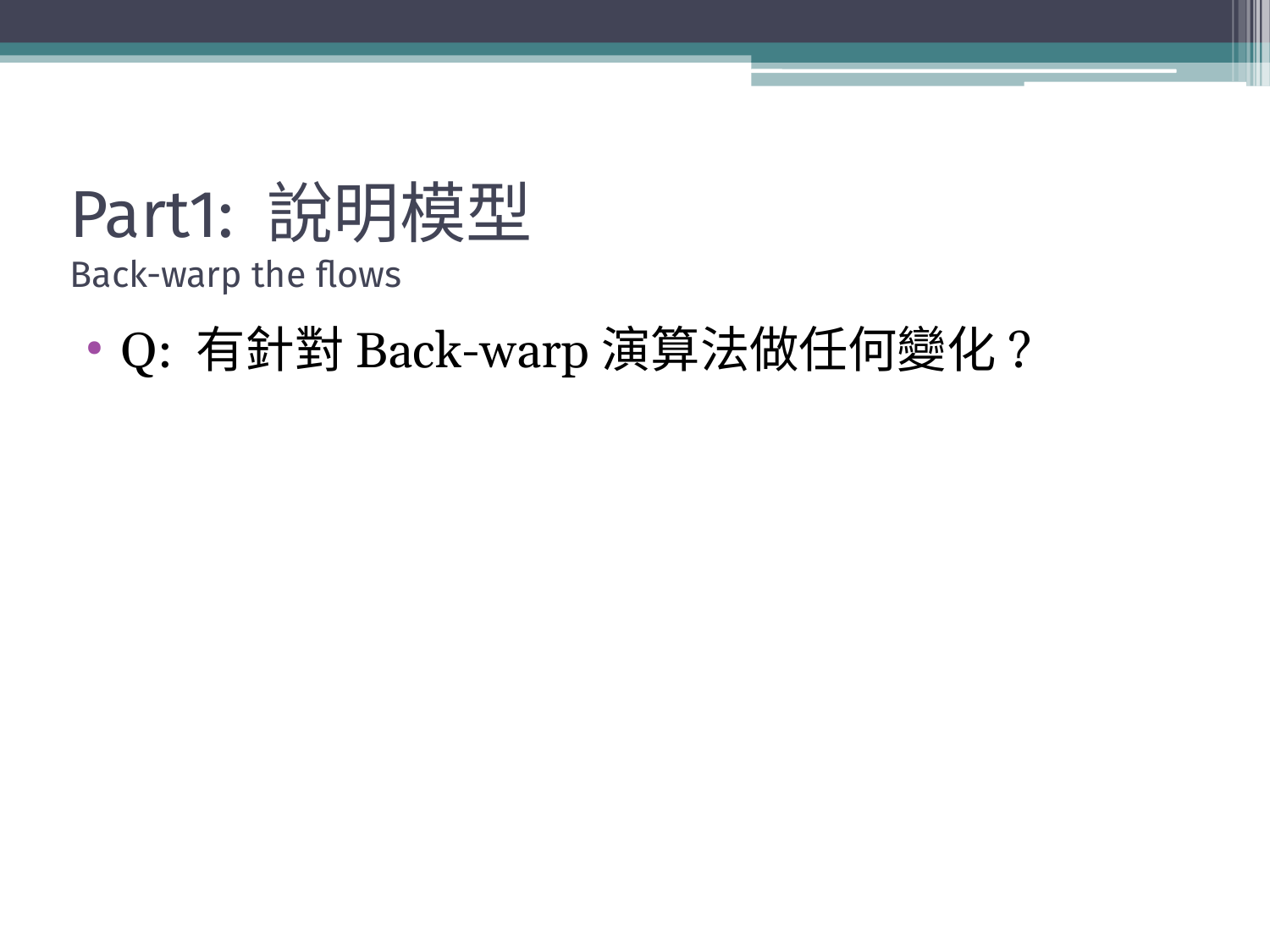

6
# Part1: 說明模型 Back-warp the flows
Q: 有針對Back-warp演算法做任何變化?